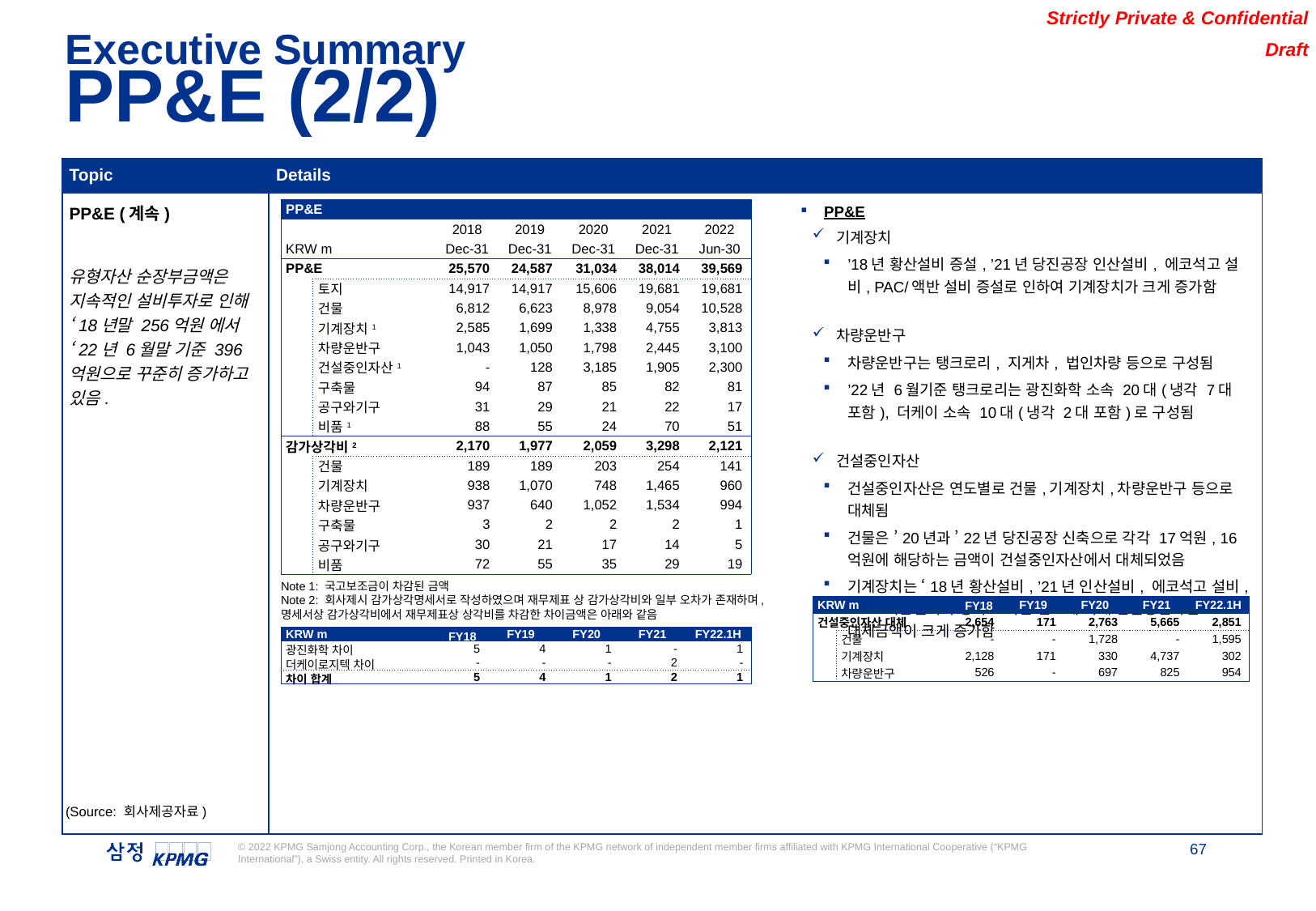

Executive Summary
PP&E (2/2)
| Topic | Details |
| --- | --- |
| PP&E (계속) 유형자산 순장부금액은 지속적인 설비투자로 인해 ‘18년말 256억원 에서 ‘22년 6월말 기준 396억원으로 꾸준히 증가하고 있음. | PP&E 기계장치 ’18년 황산설비 증설, ’21년 당진공장 인산설비, 에코석고 설비, PAC/액반 설비 증설로 인하여 기계장치가 크게 증가함 차량운반구 차량운반구는 탱크로리, 지게차, 법인차량 등으로 구성됨 ’22년 6월기준 탱크로리는 광진화학 소속 20대(냉각 7대 포함), 더케이 소속 10대(냉각 2대 포함)로 구성됨 건설중인자산 건설중인자산은 연도별로 건물,기계장치,차량운반구 등으로 대체됨 건물은 ’20년과 ’22년 당진공장 신축으로 각각 17억원, 16억원에 해당하는 금액이 건설중인자산에서 대체되었음 기계장치는 ‘18년 황산설비, ’21년 인산설비, 에코석고 설비, PAC/액반설비의 증가로 다른 연도에 비해 건설중인자산 대체금액이 크게 증가함 |
| PP&E |  |  |  |  |  |  |  |
| --- | --- | --- | --- | --- | --- | --- | --- |
|  |  |  | 2018 | 2019 | 2020 | 2021 | 2022 |
| KRW m |  |  | Dec-31 | Dec-31 | Dec-31 | Dec-31 | Jun-30 |
| PP&E |  |  | 25,570 | 24,587 | 31,034 | 38,014 | 39,569 |
|  | 토지 |  | 14,917 | 14,917 | 15,606 | 19,681 | 19,681 |
|  | 건물 |  | 6,812 | 6,623 | 8,978 | 9,054 | 10,528 |
|  | 기계장치1 |  | 2,585 | 1,699 | 1,338 | 4,755 | 3,813 |
|  | 차량운반구 |  | 1,043 | 1,050 | 1,798 | 2,445 | 3,100 |
|  | 건설중인자산1 |  | - | 128 | 3,185 | 1,905 | 2,300 |
|  | 구축물 |  | 94 | 87 | 85 | 82 | 81 |
|  | 공구와기구 |  | 31 | 29 | 21 | 22 | 17 |
|  | 비품1 |  | 88 | 55 | 24 | 70 | 51 |
| 감가상각비2 |  |  | 2,170 | 1,977 | 2,059 | 3,298 | 2,121 |
|  | 건물 |  | 189 | 189 | 203 | 254 | 141 |
|  | 기계장치 |  | 938 | 1,070 | 748 | 1,465 | 960 |
|  | 차량운반구 |  | 937 | 640 | 1,052 | 1,534 | 994 |
|  | 구축물 |  | 3 | 2 | 2 | 2 | 1 |
|  | 공구와기구 |  | 30 | 21 | 17 | 14 | 5 |
|  | 비품 |  | 72 | 55 | 35 | 29 | 19 |

Note 1: 국고보조금이 차감된 금액
Note 2: 회사제시 감가상각명세서로 작성하였으며 재무제표 상 감가상각비와 일부 오차가 존재하며, 명세서상 감가상각비에서 재무제표상 상각비를 차감한 차이금액은 아래와 같음

| KRW m |  | FY18 | FY19 | FY20 | FY21 | FY22.1H |
| --- | --- | --- | --- | --- | --- | --- |
| 건설중인자산 대체 |  | 2,654 | 171 | 2,763 | 5,665 | 2,851 |
|  | 건물 | - | - | 1,728 | - | 1,595 |
|  | 기계장치 | 2,128 | 171 | 330 | 4,737 | 302 |
|  | 차량운반구 | 526 | - | 697 | 825 | 954 |
| KRW m |  | FY18 | FY19 | FY20 | FY21 | FY22.1H |
| --- | --- | --- | --- | --- | --- | --- |
| 광진화학 차이 |  | 5 | 4 | 1 | - | 1 |
| 더케이로지텍 차이 |  | - | - | - | 2 | - |
| 차이 합계 |  | 5 | 4 | 1 | 2 | 1 |
(Source: 회사제공자료)